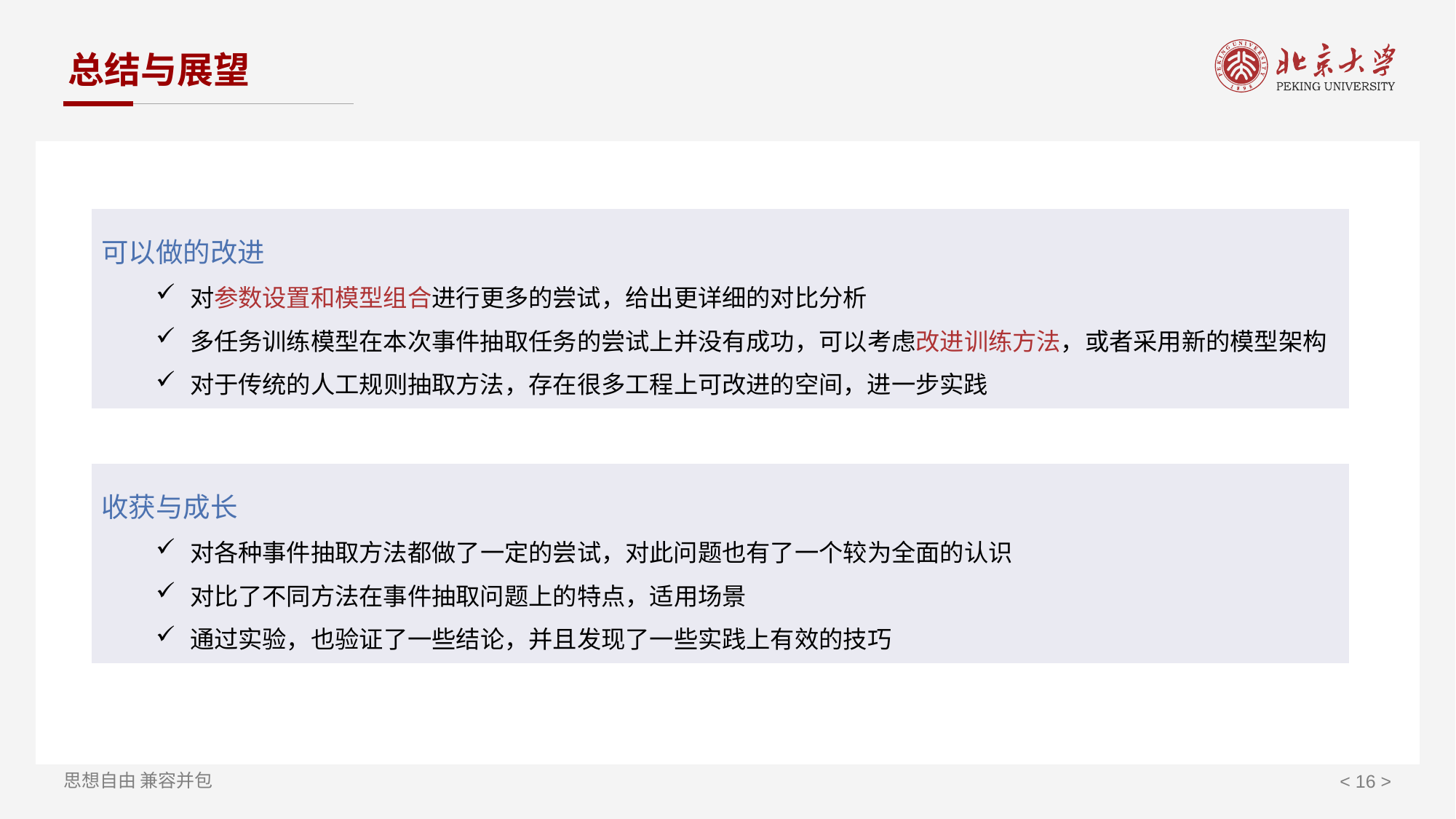

总结与展望

可以做的改进
对参数设置和模型组合进行更多的尝试，给出更详细的对比分析
多任务训练模型在本次事件抽取任务的尝试上并没有成功，可以考虑改进训练方法，或者采用新的模型架构
对于传统的人工规则抽取方法，存在很多工程上可改进的空间，进一步实践
收获与成长
对各种事件抽取方法都做了一定的尝试，对此问题也有了一个较为全面的认识
对比了不同方法在事件抽取问题上的特点，适用场景
通过实验，也验证了一些结论，并且发现了一些实践上有效的技巧
< 16 >